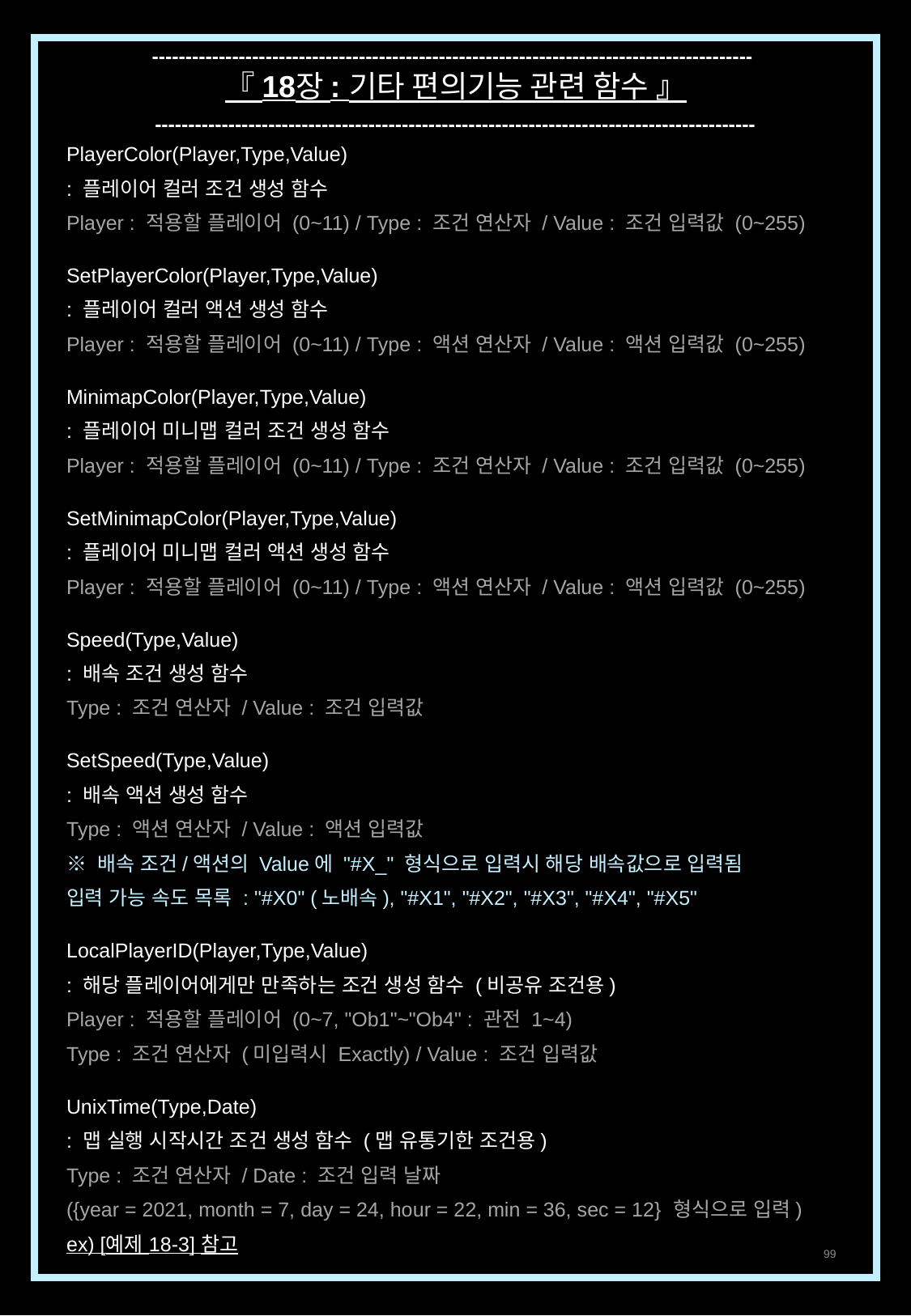

------------------------------------------------------------------------------------------
『 18장 : 기타 편의기능 관련 함수 』
------------------------------------------------------------------------------------------

PlayerColor(Player,Type,Value)
: 플레이어 컬러 조건 생성 함수
Player : 적용할 플레이어 (0~11) / Type : 조건 연산자 / Value : 조건 입력값 (0~255)

SetPlayerColor(Player,Type,Value)
: 플레이어 컬러 액션 생성 함수
Player : 적용할 플레이어 (0~11) / Type : 액션 연산자 / Value : 액션 입력값 (0~255)

MinimapColor(Player,Type,Value)
: 플레이어 미니맵 컬러 조건 생성 함수
Player : 적용할 플레이어 (0~11) / Type : 조건 연산자 / Value : 조건 입력값 (0~255)

SetMinimapColor(Player,Type,Value)
: 플레이어 미니맵 컬러 액션 생성 함수
Player : 적용할 플레이어 (0~11) / Type : 액션 연산자 / Value : 액션 입력값 (0~255)

Speed(Type,Value)
: 배속 조건 생성 함수
Type : 조건 연산자 / Value : 조건 입력값

SetSpeed(Type,Value)
: 배속 액션 생성 함수
Type : 액션 연산자 / Value : 액션 입력값
※ 배속 조건/액션의 Value에 "#X_" 형식으로 입력시 해당 배속값으로 입력됨
입력 가능 속도 목록 : "#X0" (노배속), "#X1", "#X2", "#X3", "#X4", "#X5"

LocalPlayerID(Player,Type,Value)
: 해당 플레이어에게만 만족하는 조건 생성 함수 (비공유 조건용)
Player : 적용할 플레이어 (0~7, "Ob1"~"Ob4" : 관전 1~4)
Type : 조건 연산자 (미입력시 Exactly) / Value : 조건 입력값

UnixTime(Type,Date)
: 맵 실행 시작시간 조건 생성 함수 (맵 유통기한 조건용)
Type : 조건 연산자 / Date : 조건 입력 날짜
({year = 2021, month = 7, day = 24, hour = 22, min = 36, sec = 12} 형식으로 입력)
ex) [예제 18-3] 참고
99